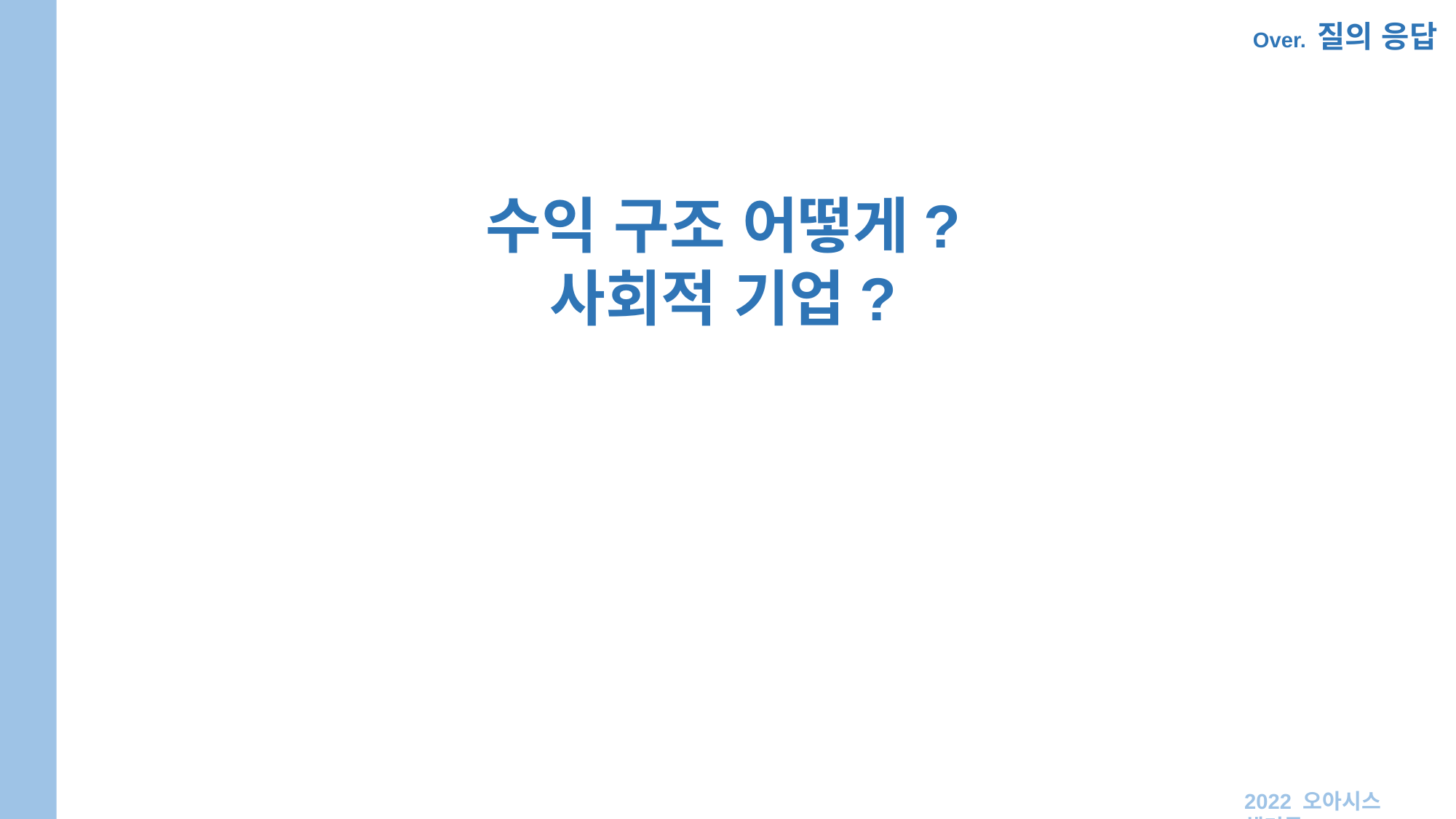

Over. 질의 응답
수익 구조 어떻게?
사회적 기업?
2022 오아시스 해커톤